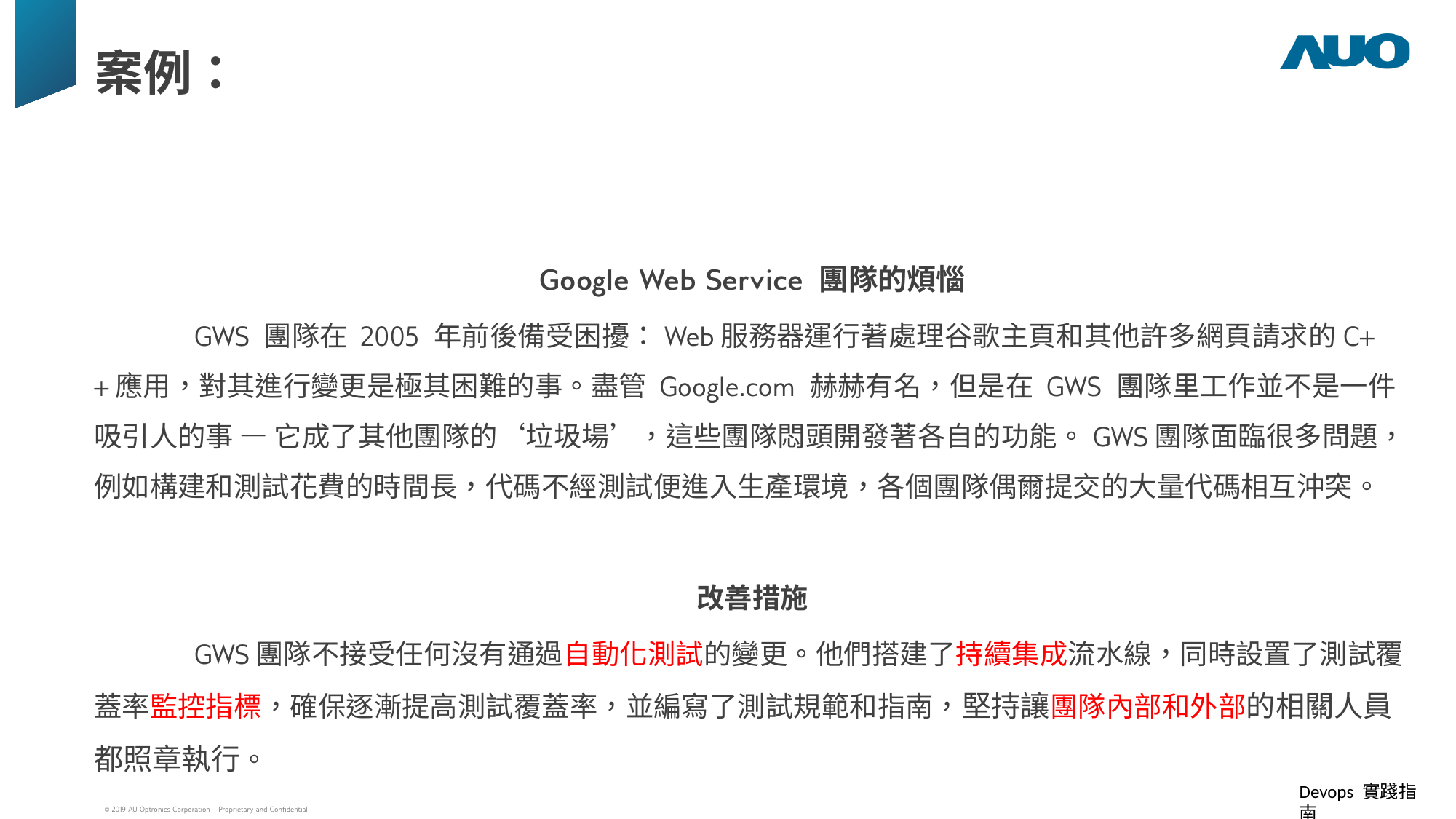

# 案例：
Google Web Service 團隊的煩惱
	GWS 團隊在 2005 年前後備受困擾：Web服務器運行著處理谷歌主頁和其他許多網頁請求的C++應用，對其進行變更是極其困難的事。盡管 Google.com 赫赫有名，但是在 GWS 團隊里工作並不是一件吸引人的事 — 它成了其他團隊的‘垃圾場’，這些團隊悶頭開發著各自的功能。GWS團隊面臨很多問題，例如構建和測試花費的時間長，代碼不經測試便進入生產環境，各個團隊偶爾提交的大量代碼相互沖突。

改善措施
	GWS團隊不接受任何沒有通過自動化測試的變更。他們搭建了持續集成流水線，同時設置了測試覆蓋率監控指標，確保逐漸提高測試覆蓋率，並編寫了測試規範和指南，堅持讓團隊內部和外部的相關人員都照章執行。
Devops 實踐指南